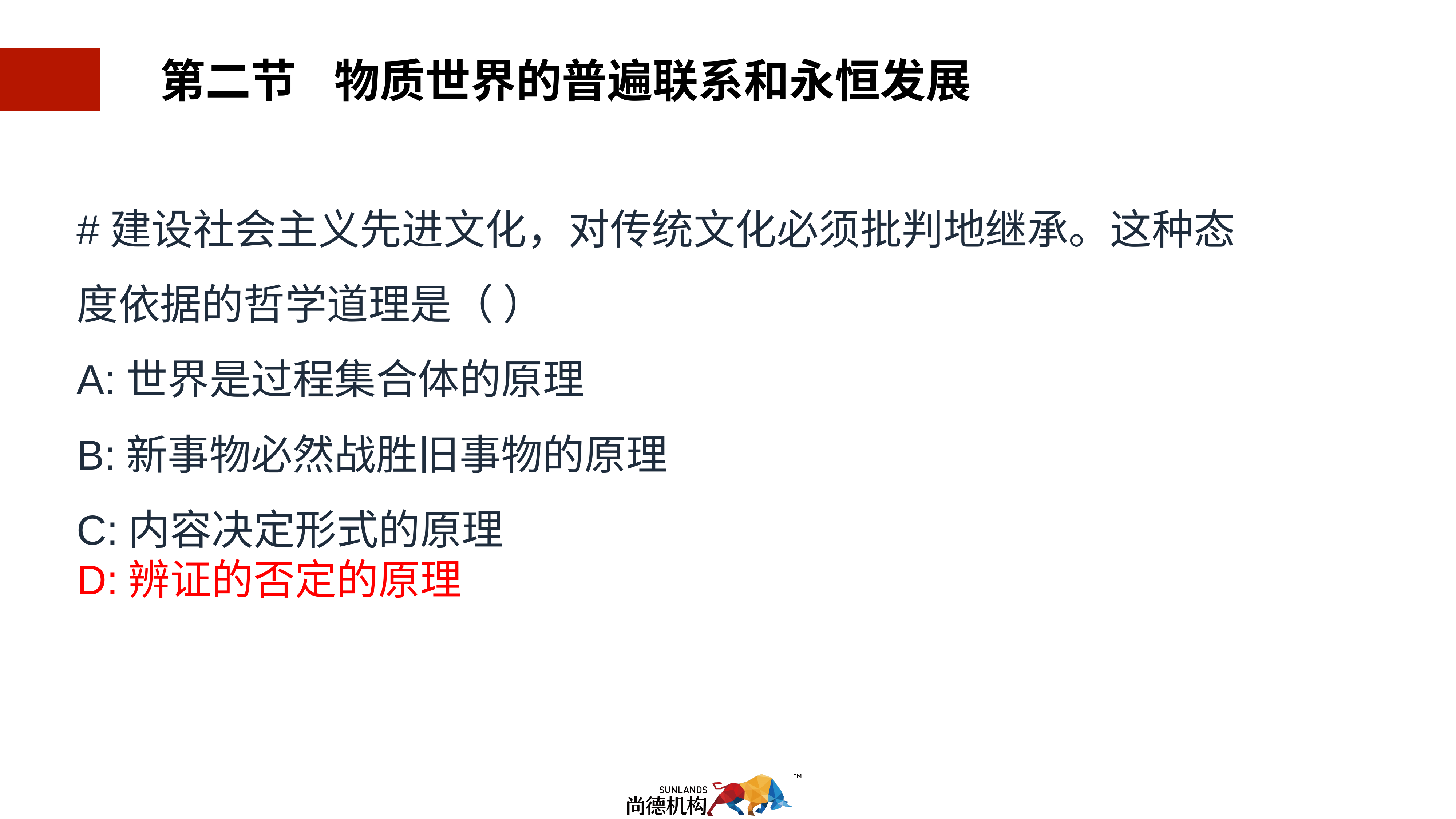

#建设社会主义先进文化，对传统文化必须批判地继承。这种态度依据的哲学道理是（ ）
A:世界是过程集合体的原理
B:新事物必然战胜旧事物的原理
C:内容决定形式的原理
D:辨证的否定的原理